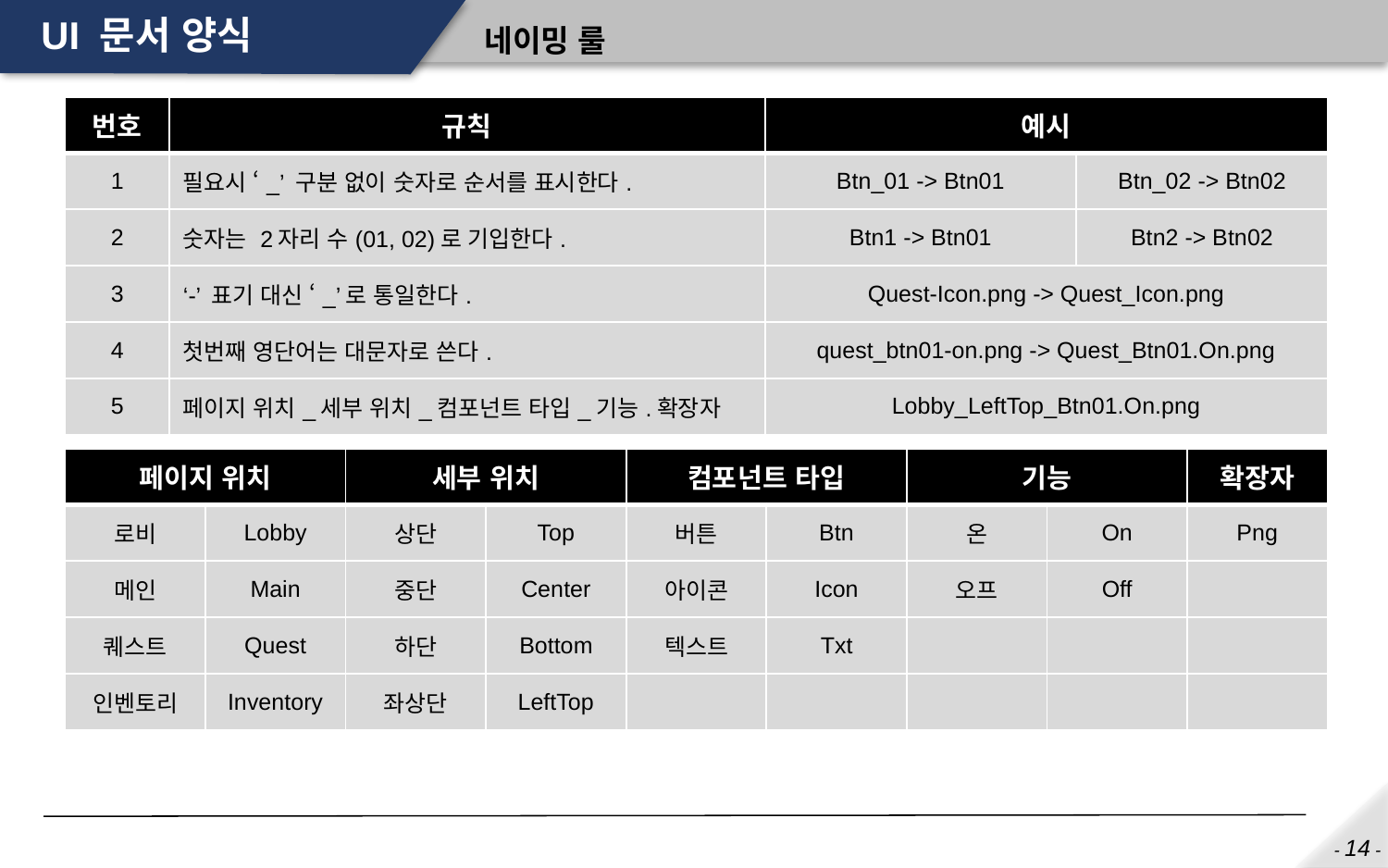

# UI 문서 양식
네이밍 룰
| 번호 | 규칙 | 예시 |  |
| --- | --- | --- | --- |
| 1 | 필요시 ‘\_’ 구분 없이 숫자로 순서를 표시한다. | Btn\_01 -> Btn01 | Btn\_02 -> Btn02 |
| 2 | 숫자는 2자리 수(01, 02)로 기입한다. | Btn1 -> Btn01 | Btn2 -> Btn02 |
| 3 | ‘-’ 표기 대신 ‘\_’로 통일한다. | Quest-Icon.png -> Quest\_Icon.png |  |
| 4 | 첫번째 영단어는 대문자로 쓴다. | quest\_btn01-on.png -> Quest\_Btn01.On.png |  |
| 5 | 페이지 위치\_세부 위치\_컴포넌트 타입\_기능.확장자 | Lobby\_LeftTop\_Btn01.On.png |  |
| 페이지 위치 |  | 세부 위치 |  | 컴포넌트 타입 |  | 기능 |  | 확장자 |
| --- | --- | --- | --- | --- | --- | --- | --- | --- |
| 로비 | Lobby | 상단 | Top | 버튼 | Btn | 온 | On | Png |
| 메인 | Main | 중단 | Center | 아이콘 | Icon | 오프 | Off |  |
| 퀘스트 | Quest | 하단 | Bottom | 텍스트 | Txt |  |  |  |
| 인벤토리 | Inventory | 좌상단 | LeftTop |  |  |  |  |  |